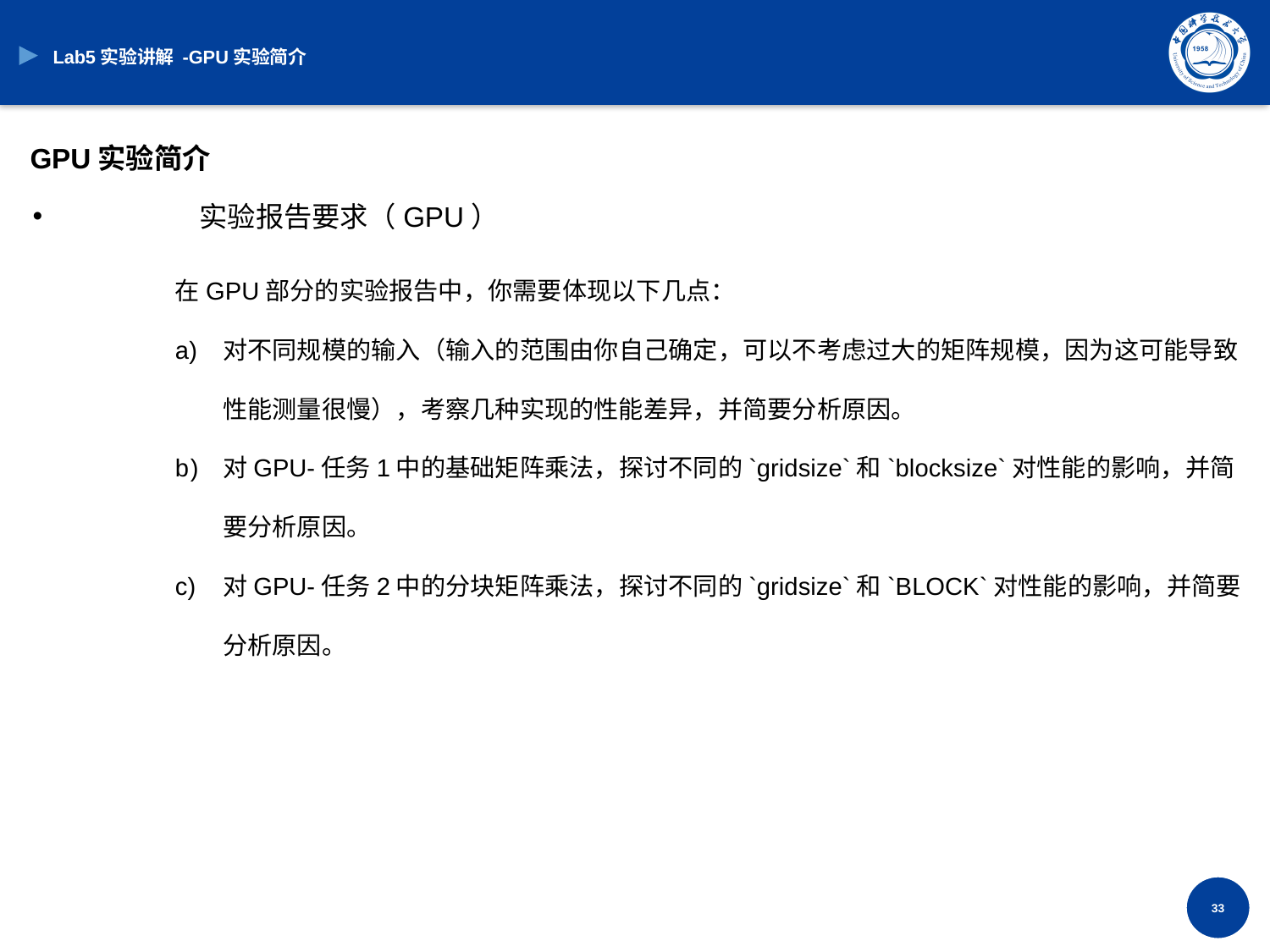

Lab5实验讲解 -GPU实验简介

GPU实验简介
	实验报告要求（GPU）
在GPU部分的实验报告中，你需要体现以下几点：
对不同规模的输入（输入的范围由你自己确定，可以不考虑过大的矩阵规模，因为这可能导致性能测量很慢），考察几种实现的性能差异，并简要分析原因。
对GPU-任务1中的基础矩阵乘法，探讨不同的`gridsize`和`blocksize`对性能的影响，并简要分析原因。
对GPU-任务2中的分块矩阵乘法，探讨不同的`gridsize`和`BLOCK`对性能的影响，并简要分析原因。